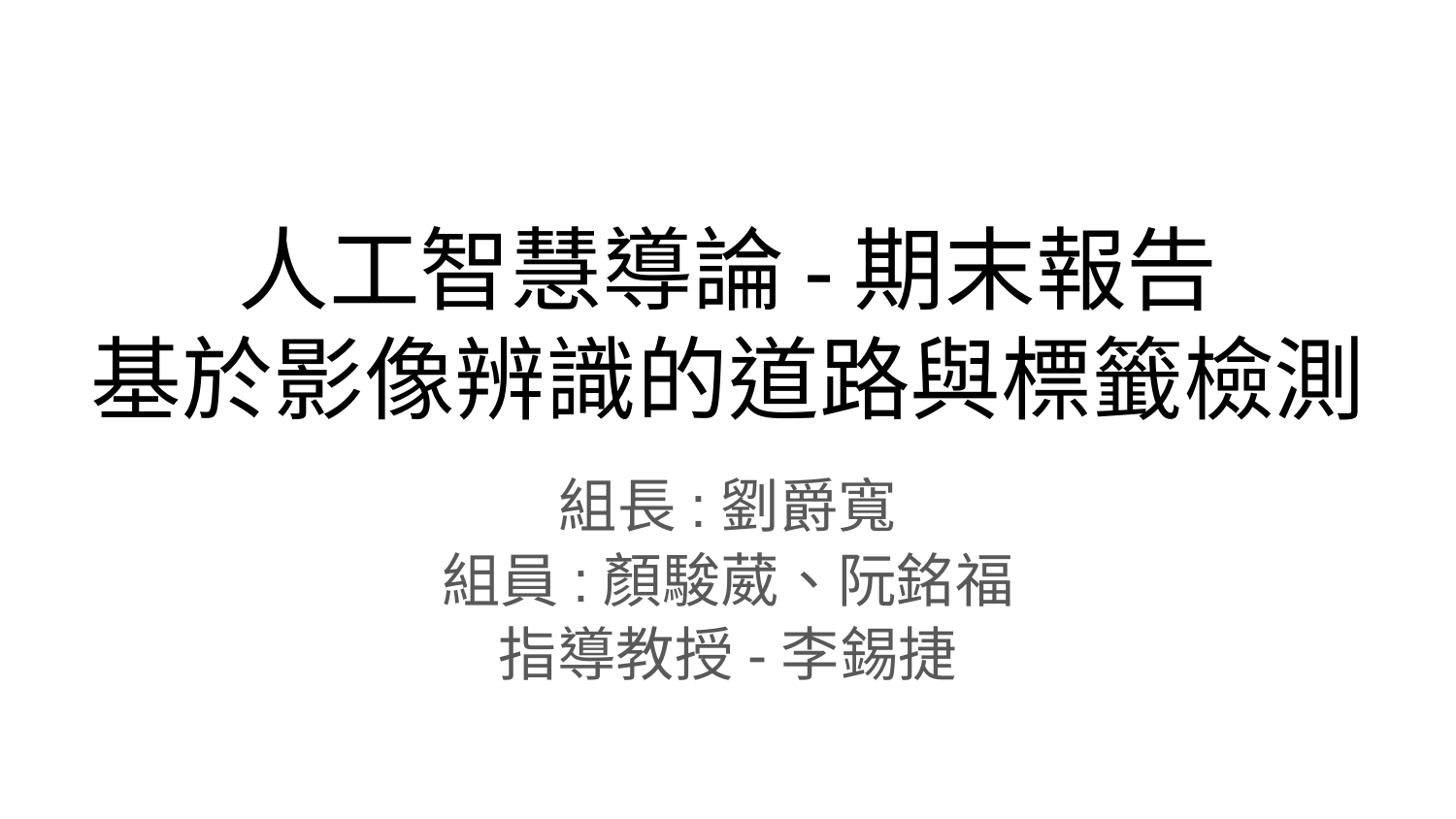

# 人工智慧導論-期末報告
基於影像辨識的道路與標籤檢測
組長:劉爵寬
組員:顏駿葳、阮銘福
指導教授-李錫捷